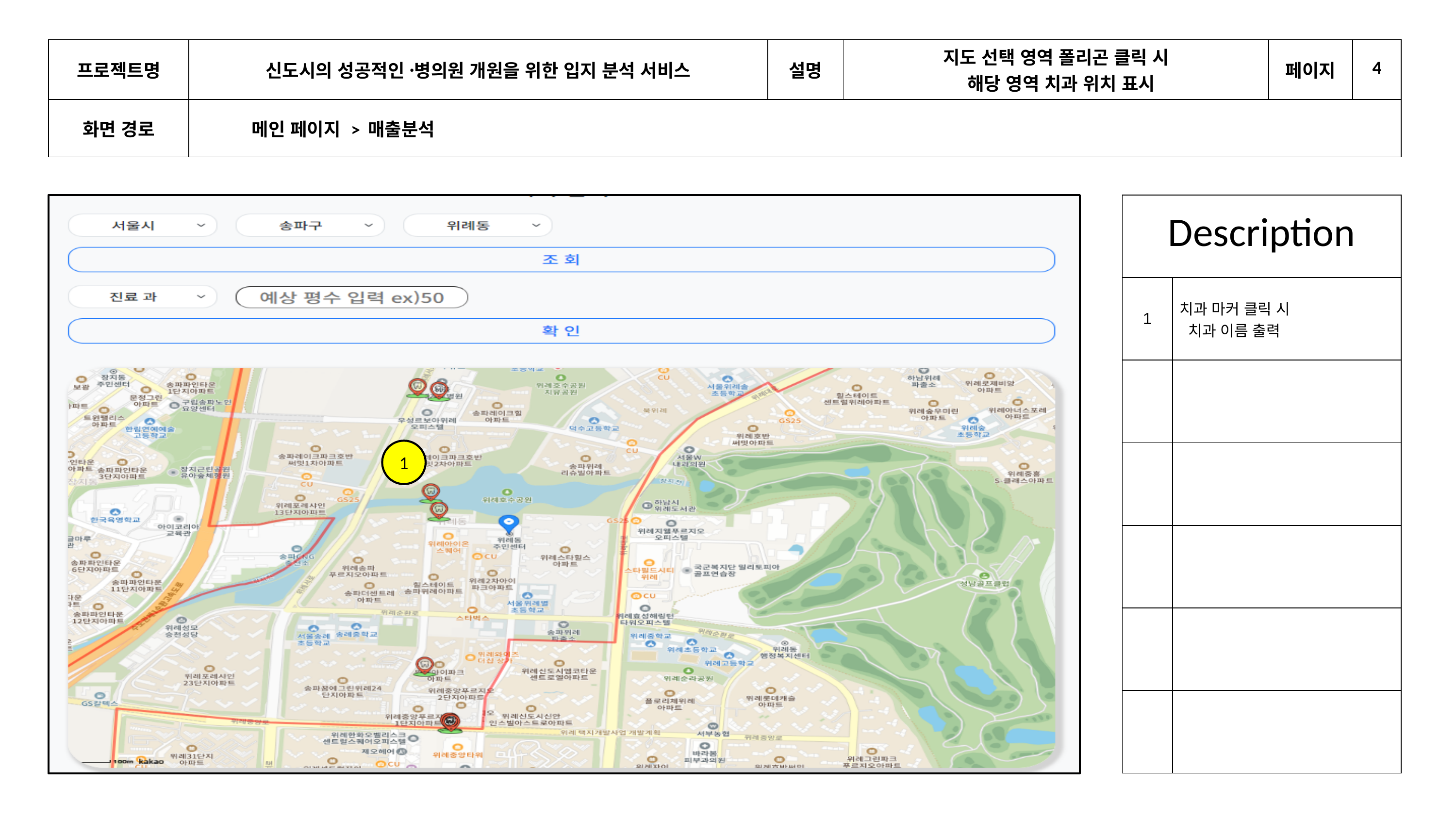

| 프로젝트명 | 신도시의 성공적인 병〮의원 개원을 위한 입지 분석 서비스 | 설명 | 지도 선택 영역 폴리곤 클릭 시 해당 영역 치과 위치 표시 | 페이지 | 4 |
| --- | --- | --- | --- | --- | --- |
| 화면 경로 | 메인 페이지 > 매출분석 |  |  |  |  |
| Description |  |
| --- | --- |
| 1 | 치과 마커 클릭 시 치과 이름 출력 |
|  |  |
|  |  |
|  |  |
|  |  |
|  |  |

1